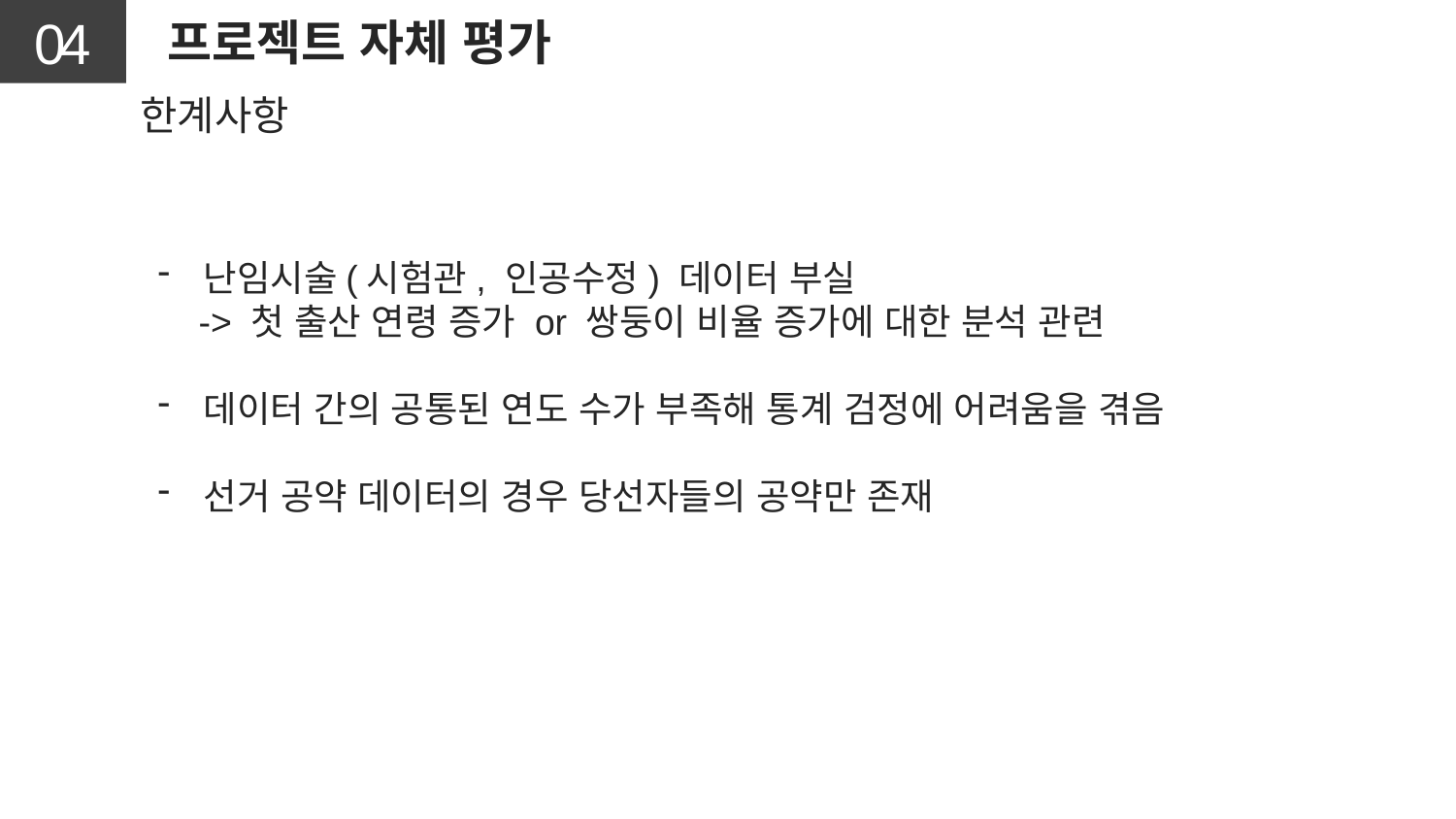

04
프로젝트 자체 평가
한계사항
난임시술(시험관, 인공수정) 데이터 부실
    -> 첫 출산 연령 증가 or 쌍둥이 비율 증가에 대한 분석 관련

데이터 간의 공통된 연도 수가 부족해 통계 검정에 어려움을 겪음

선거 공약 데이터의 경우 당선자들의 공약만 존재